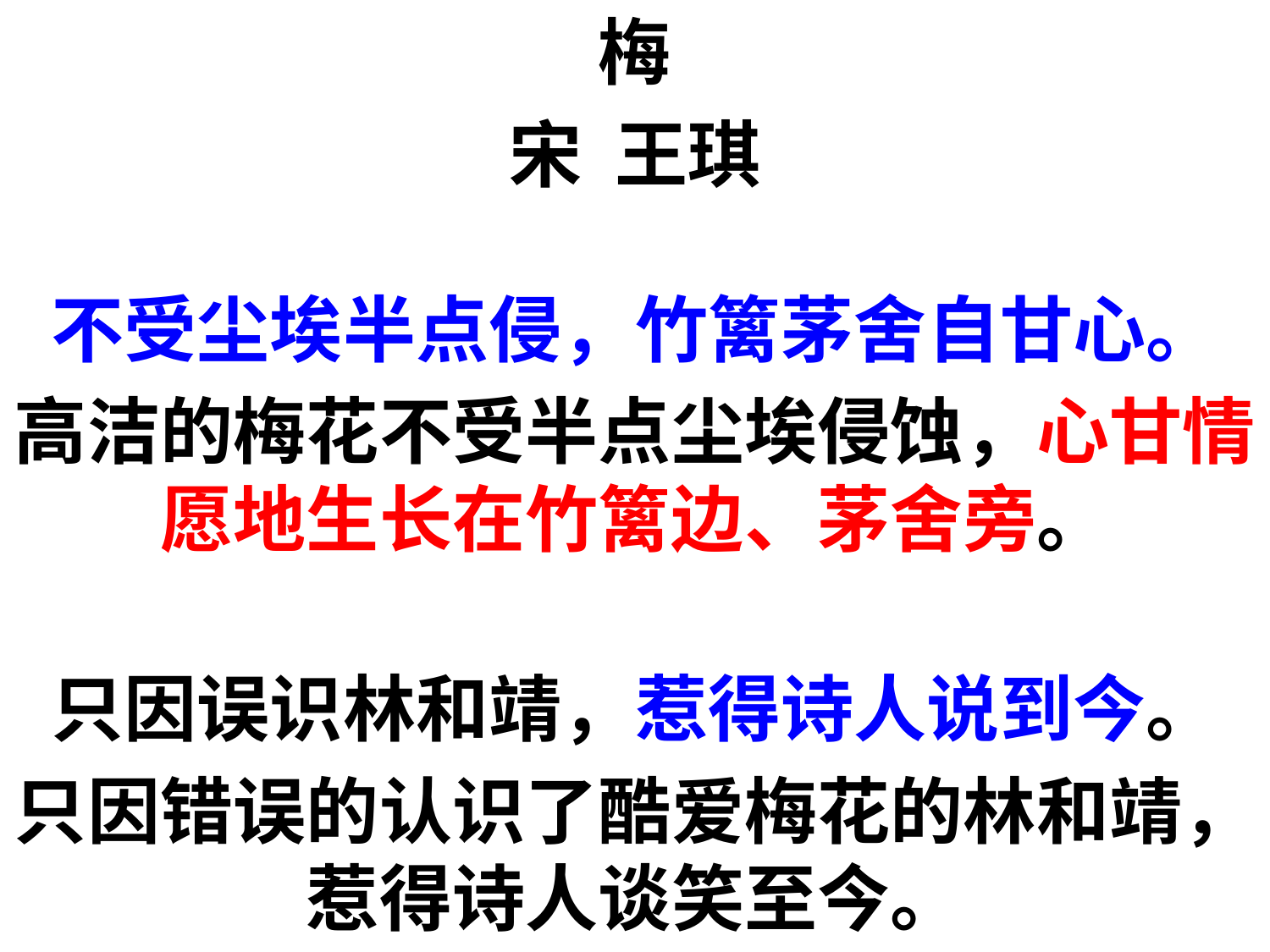

梅
宋  王琪
不受尘埃半点侵，竹篱茅舍自甘心。
高洁的梅花不受半点尘埃侵蚀，心甘情愿地生长在竹篱边、茅舍旁。
只因误识林和靖，惹得诗人说到今。
只因错误的认识了酷爱梅花的林和靖，惹得诗人谈笑至今。